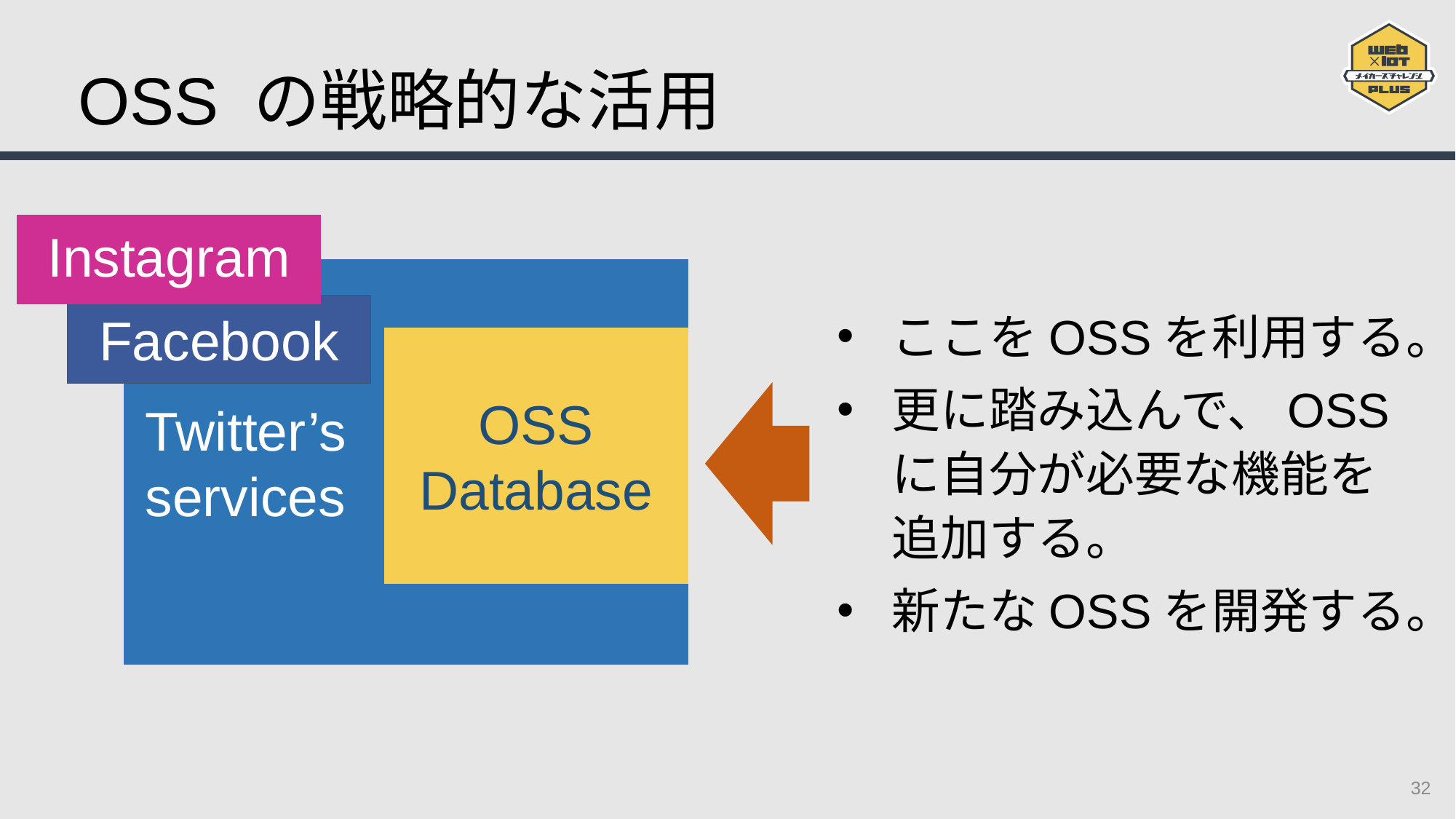

# OSS の戦略的な活用
Instagram
Twitter’s
services
Facebook
ここをOSSを利用する。
更に踏み込んで、OSSに自分が必要な機能を追加する。
新たなOSSを開発する。
OSS
Database

32